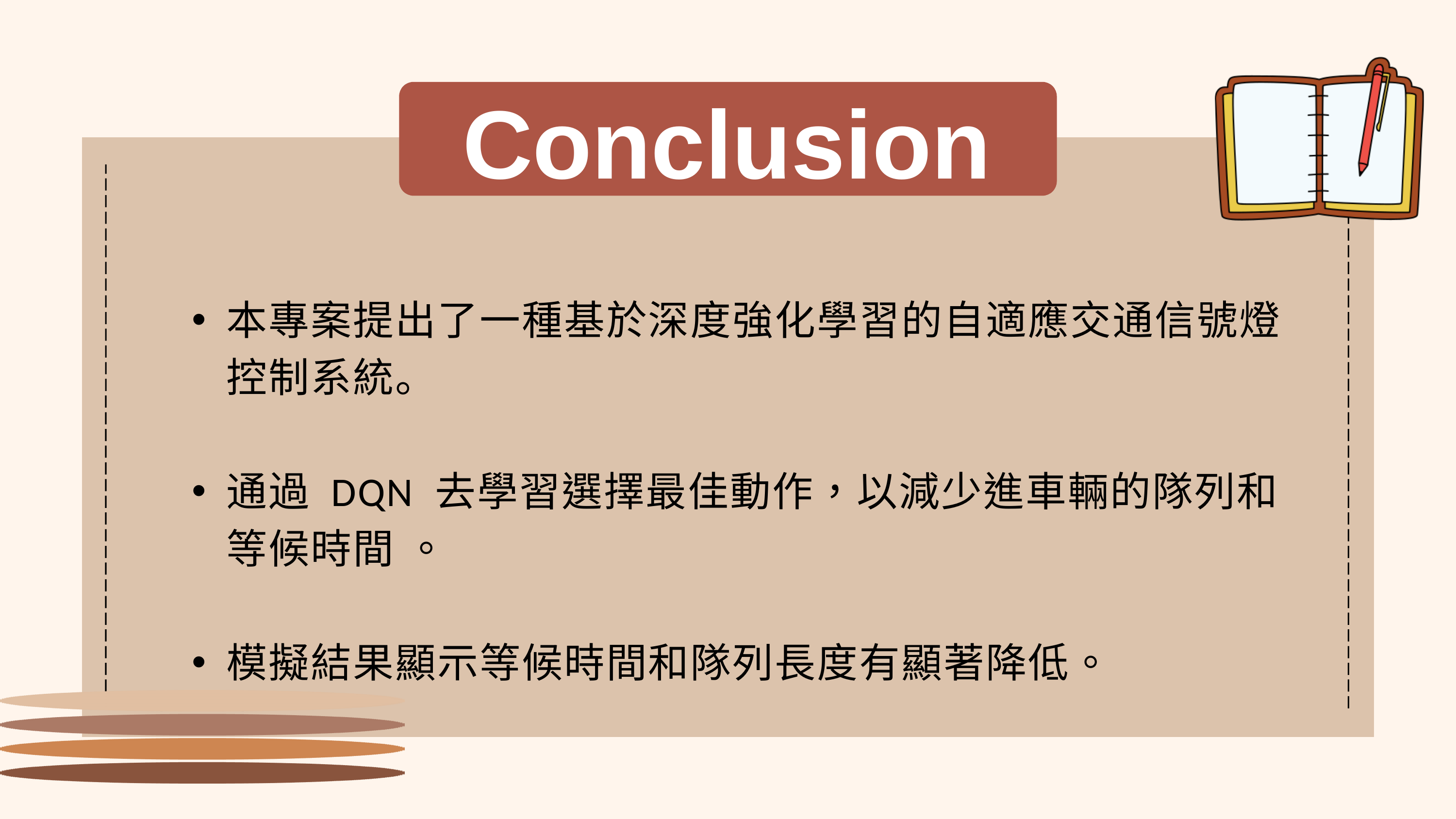

Conclusion

本專案提出了一種基於深度強化學習的自適應交通信號燈控制系統。

通過 DQN 去學習選擇最佳動作，以減少進車輛的隊列和等候時間 。

模擬結果顯示等候時間和隊列長度有顯著降低。